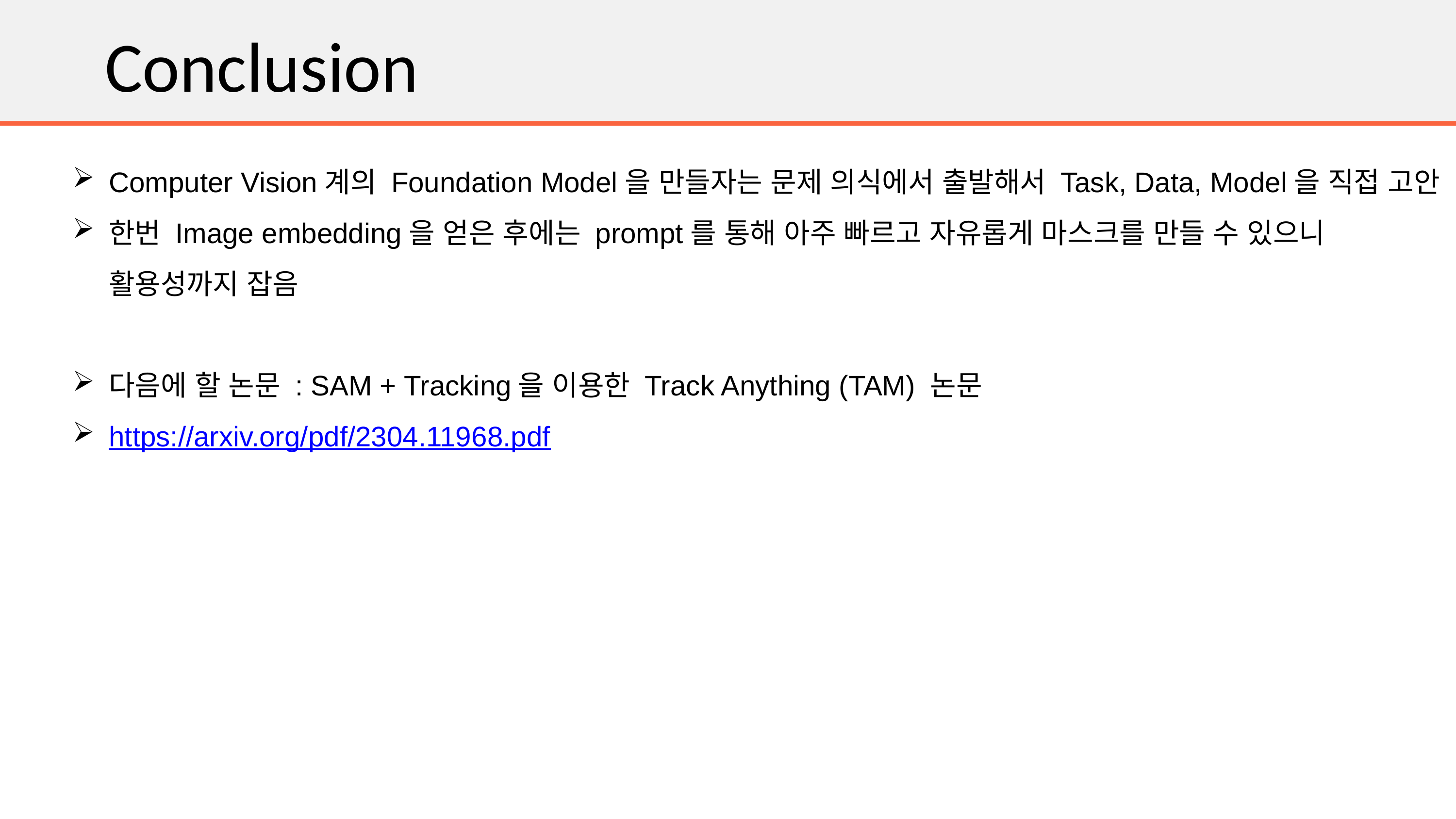

Conclusion

Computer Vision계의 Foundation Model을 만들자는 문제 의식에서 출발해서 Task, Data, Model을 직접 고안
한번 Image embedding을 얻은 후에는 prompt를 통해 아주 빠르고 자유롭게 마스크를 만들 수 있으니 활용성까지 잡음

다음에 할 논문 : SAM + Tracking을 이용한 Track Anything (TAM) 논문
https://arxiv.org/pdf/2304.11968.pdf